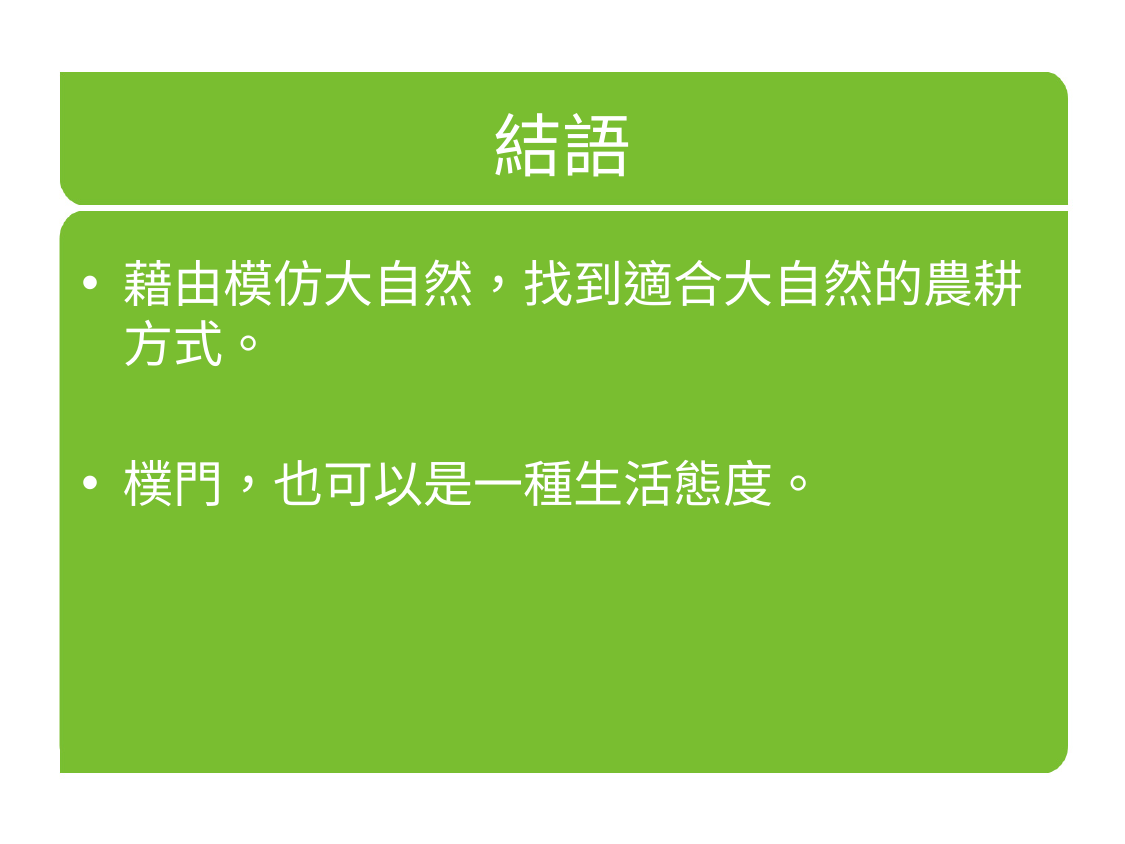

# 結語
藉由模仿大自然，找到適合大自然的農耕方式。

樸門，也可以是一種生活態度。